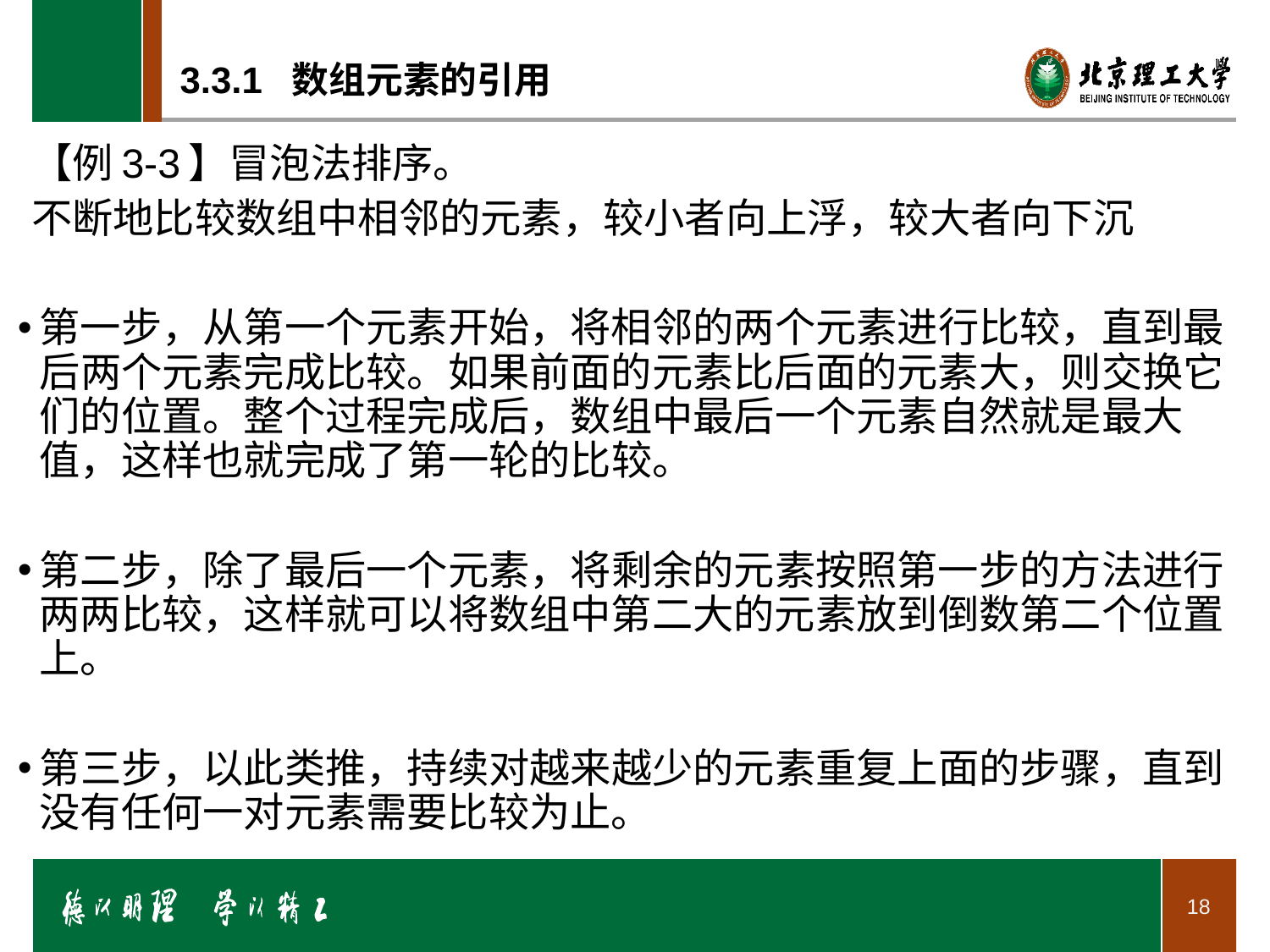

# 3.3.1  数组元素的引用
【例3-3】冒泡法排序。
不断地比较数组中相邻的元素，较小者向上浮，较大者向下沉

第一步，从第一个元素开始，将相邻的两个元素进行比较，直到最后两个元素完成比较。如果前面的元素比后面的元素大，则交换它们的位置。整个过程完成后，数组中最后一个元素自然就是最大值，这样也就完成了第一轮的比较。

第二步，除了最后一个元素，将剩余的元素按照第一步的方法进行两两比较，这样就可以将数组中第二大的元素放到倒数第二个位置上。

第三步，以此类推，持续对越来越少的元素重复上面的步骤，直到没有任何一对元素需要比较为止。